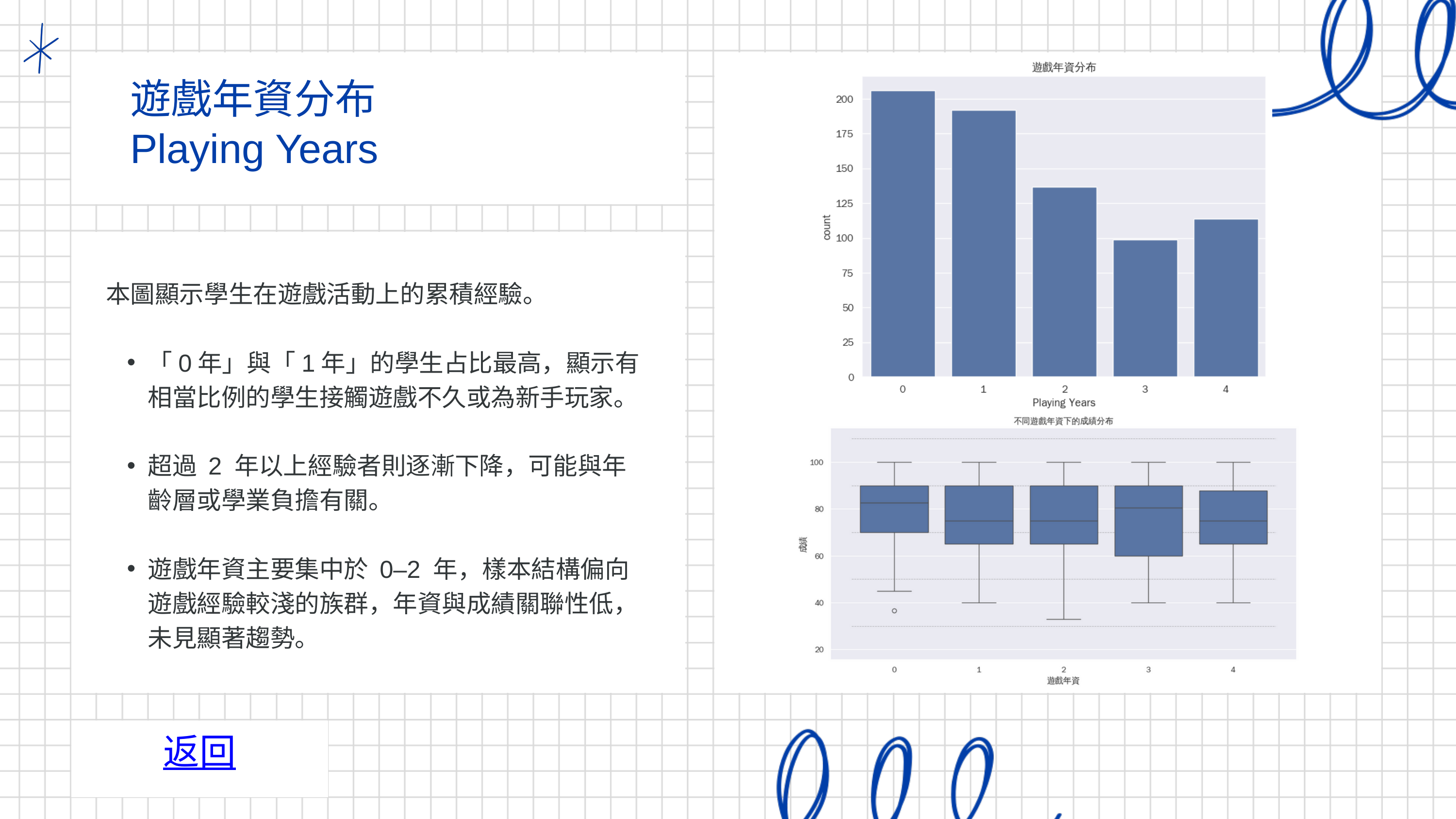

遊戲年資分布
Playing Years

本圖顯示學生在遊戲活動上的累積經驗。

「0年」與「1年」的學生占比最高，顯示有相當比例的學生接觸遊戲不久或為新手玩家。

超過 2 年以上經驗者則逐漸下降，可能與年齡層或學業負擔有關。

遊戲年資主要集中於 0–2 年，樣本結構偏向遊戲經驗較淺的族群，年資與成績關聯性低，未見顯著趨勢。

返回